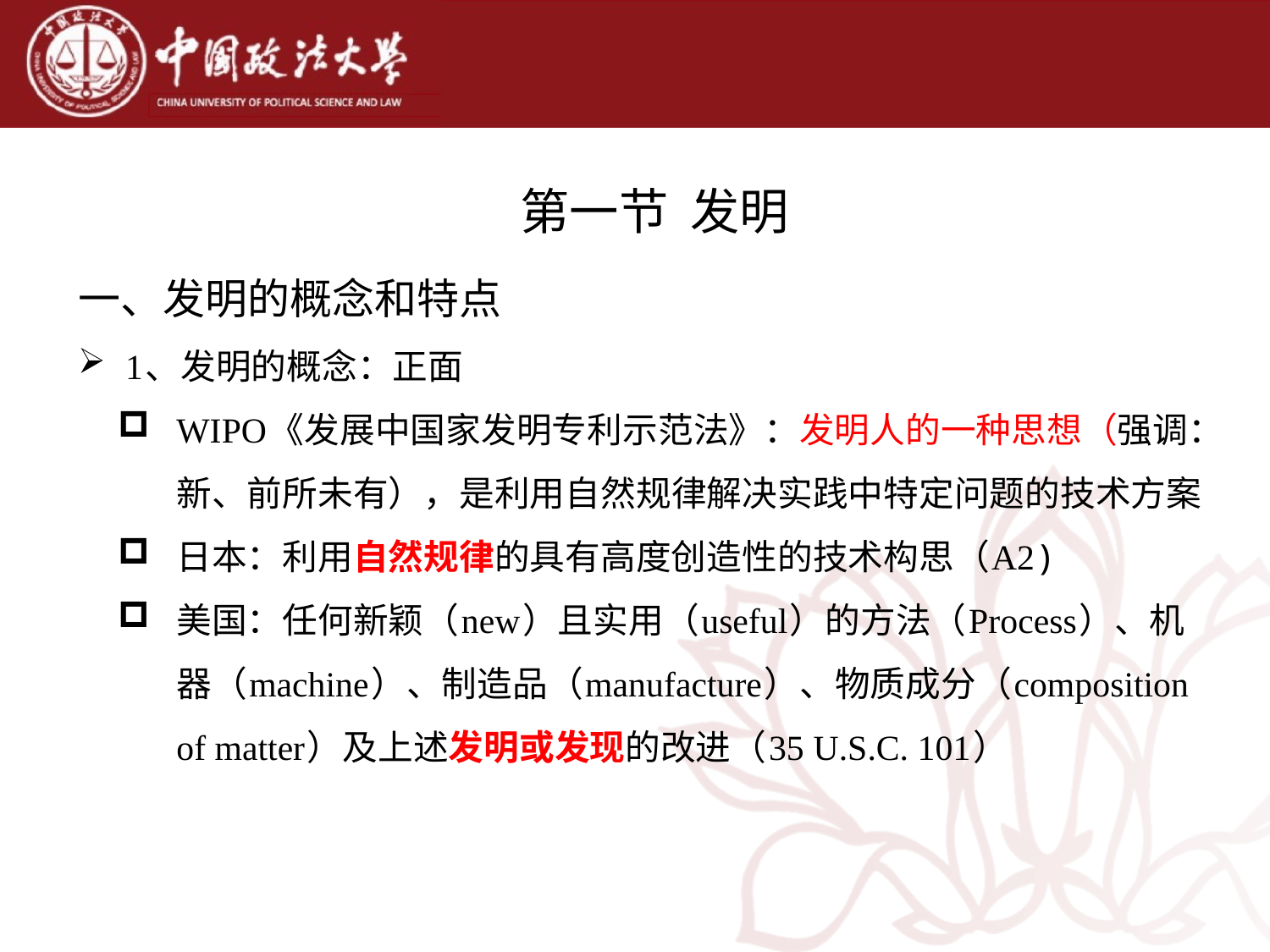

# 第一节  发明
一、发明的概念和特点
1、发明的概念：正面
WIPO《发展中国家发明专利示范法》：发明人的一种思想（强调：新、前所未有），是利用自然规律解决实践中特定问题的技术方案
日本：利用自然规律的具有高度创造性的技术构思（A2)
美国：任何新颖（new）且实用（useful）的方法（Process）、机器（machine）、制造品（manufacture）、物质成分（composition of matter）及上述发明或发现的改进（35 U.S.C. 101）